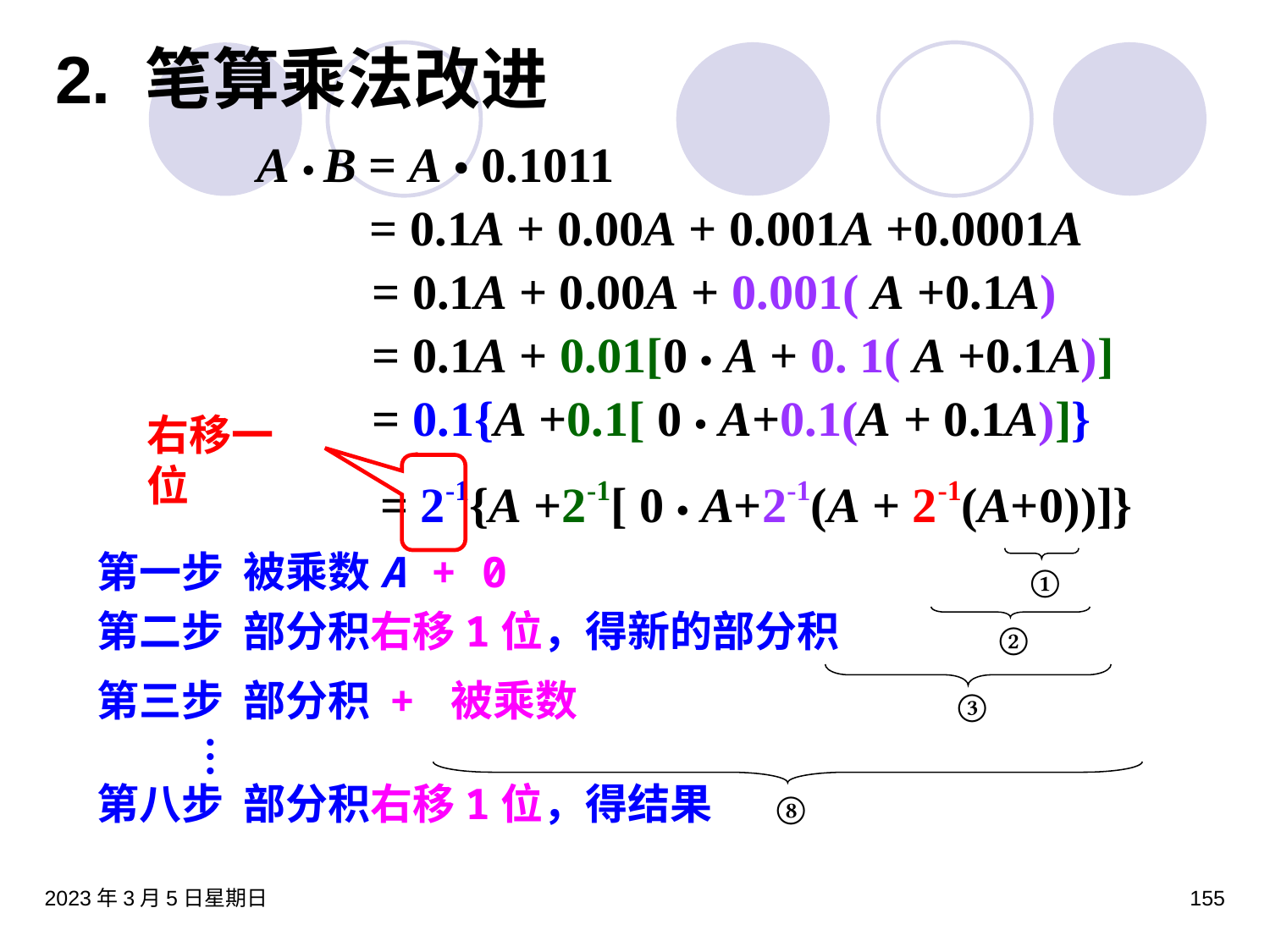

# 2. 笔算乘法改进
A • B = A • 0.1011
= 0.1A + 0.00A + 0.001A +0.0001A
= 0.1A + 0.00A + 0.001( A +0.1A)
= 0.1A + 0.01[0 • A + 0. 1( A +0.1A)]
= 0.1{A +0.1[ 0 • A+0.1(A + 0.1A)]}
右移一位

= 2-1{A +2-1[ 0 • A+2-1(A + 2-1(A+0))]}
第一步  被乘数A + 0

①
第二步  部分积右移1位，得新的部分积

②

③
第三步  部分积 + 被乘数

…

⑧
第八步  部分积右移1位，得结果
2023年3月5日星期日
155